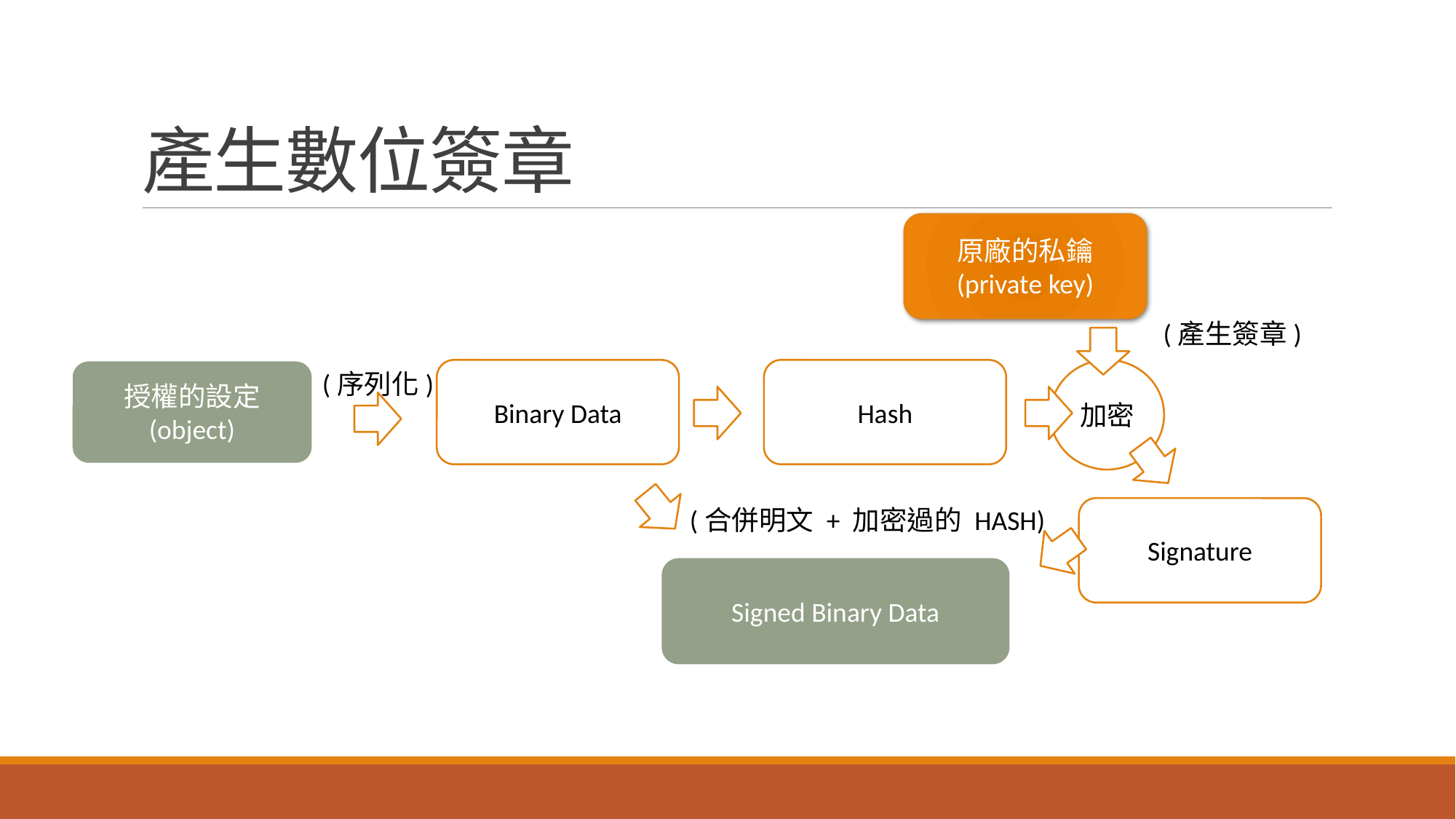

# 產生數位簽章
原廠的私鑰
(private key)
(產生簽章)

Hash
加密
授權的設定
(object)
Binary Data
(序列化)

(合併明文 + 加密過的 HASH)
Signature

Signed Binary Data